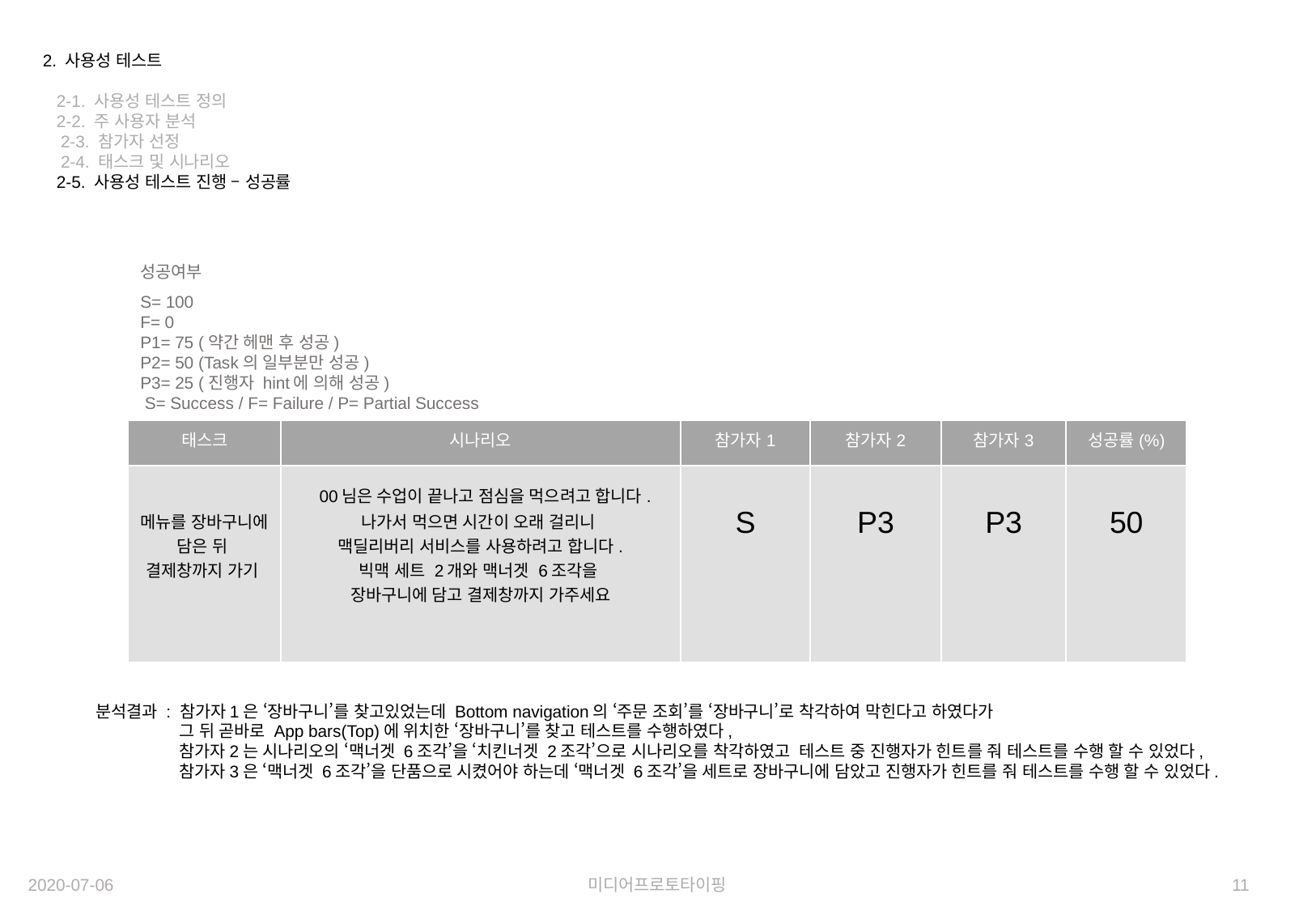

2. 사용성 테스트
   2-1. 사용성 테스트 정의
   2-2. 주 사용자 분석
   2-3. 참가자 선정
   2-4. 태스크 및 시나리오
   2-5. 사용성 테스트 진행 – 성공률
성공여부
S= 100
F= 0
P1= 75 (약간 헤맨 후 성공)
P2= 50 (Task의 일부분만 성공)
P3= 25 (진행자 hint에 의해 성공)
 S= Success / F= Failure / P= Partial Success
| 태스크 | 시나리오 | 참가자1 | 참가자2 | 참가자3 | 성공률(%) |
| --- | --- | --- | --- | --- | --- |
| 메뉴를 장바구니에 담은 뒤 결제창까지 가기 | 00님은 수업이 끝나고 점심을 먹으려고 합니다. 나가서 먹으면 시간이 오래 걸리니 맥딜리버리 서비스를 사용하려고 합니다. 빅맥 세트 2개와 맥너겟 6조각을 장바구니에 담고 결제창까지 가주세요 | S | P3 | P3 | 50 |
분석결과 : 참가자1은 ‘장바구니’를 찾고있었는데 Bottom navigation의 ‘주문 조회’를 ‘장바구니’로 착각하여 막힌다고 하였다가
                 그 뒤 곧바로 App bars(Top)에 위치한 ‘장바구니’를 찾고 테스트를 수행하였다,
                 참가자2는 시나리오의 ‘맥너겟 6조각’을 ‘치킨너겟 2조각’으로 시나리오를 착각하였고  테스트 중 진행자가 힌트를 줘 테스트를 수행 할 수 있었다,
                 참가자3은 ‘맥너겟 6조각’을 단품으로 시켰어야 하는데 ‘맥너겟 6조각’을 세트로 장바구니에 담았고 진행자가 힌트를 줘 테스트를 수행 할 수 있었다.